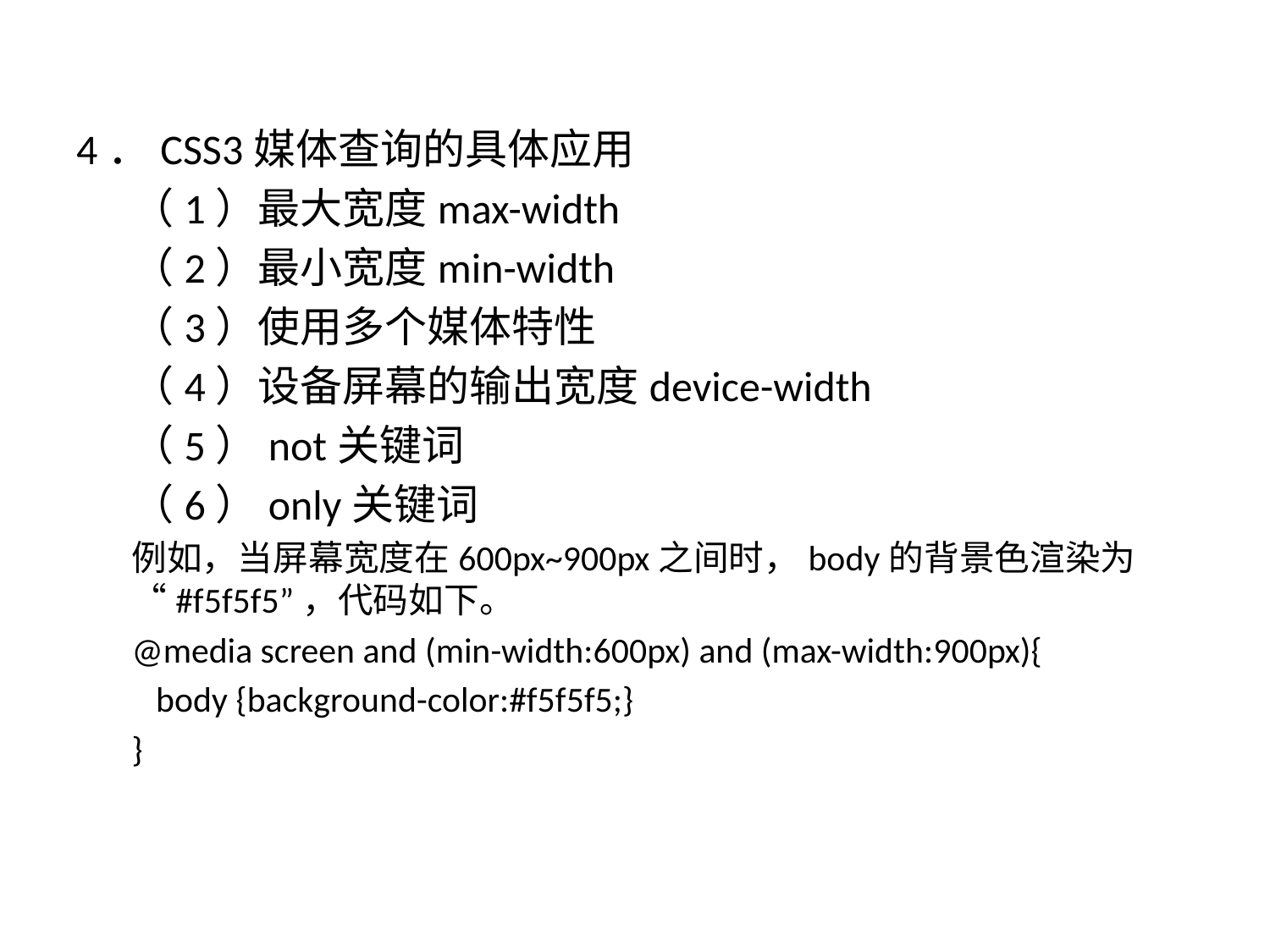

4．CSS3媒体查询的具体应用
（1）最大宽度max-width
（2）最小宽度min-width
（3）使用多个媒体特性
（4）设备屏幕的输出宽度device-width
（5）not关键词
（6）only关键词
例如，当屏幕宽度在600px~900px之间时，body的背景色渲染为“#f5f5f5”，代码如下。
@media screen and (min-width:600px) and (max-width:900px){
   body {background-color:#f5f5f5;}
}